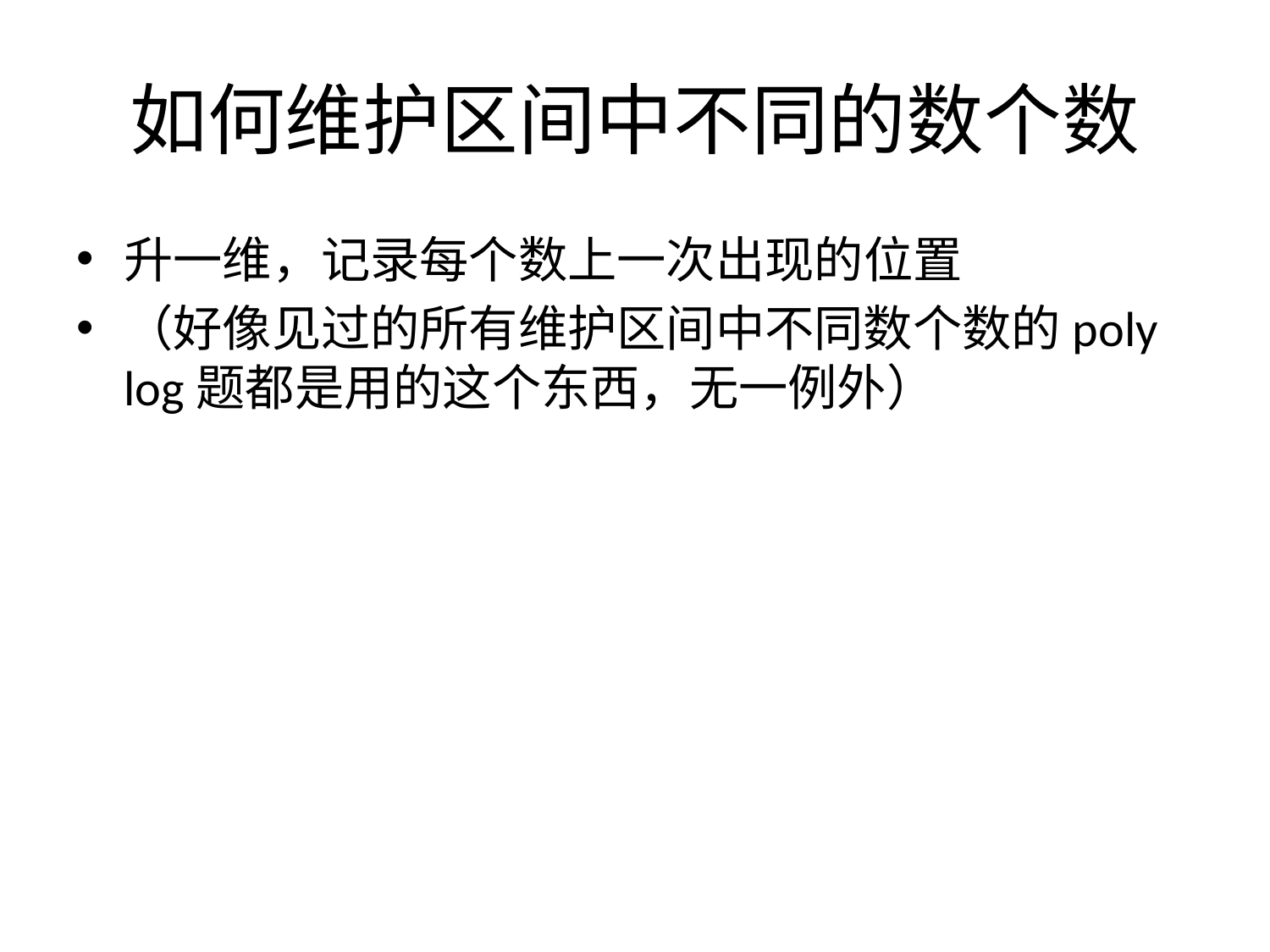

# 如何维护区间中不同的数个数
升一维，记录每个数上一次出现的位置
（好像见过的所有维护区间中不同数个数的poly log题都是用的这个东西，无一例外）